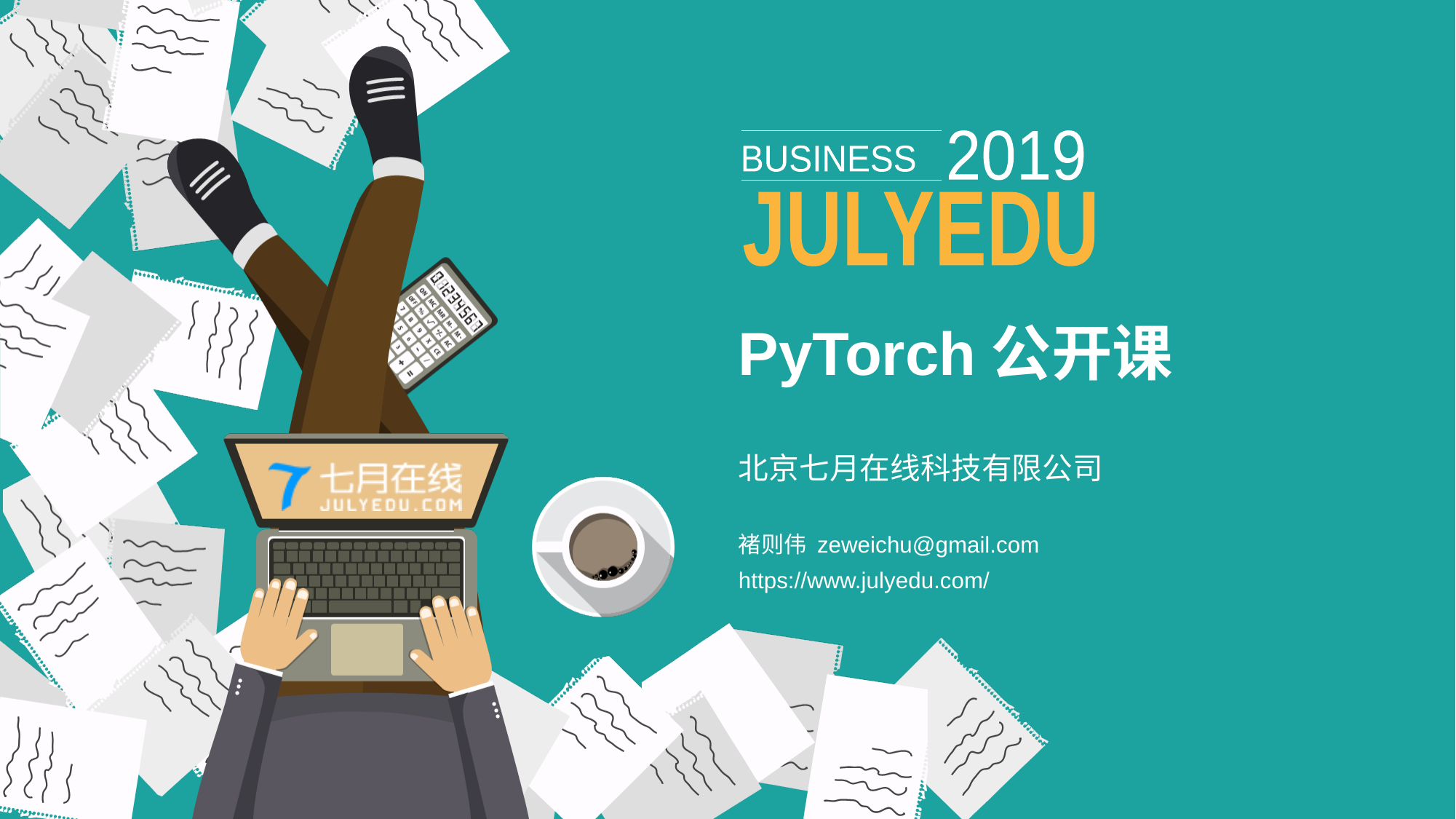

2019
BUSINESS
JULYEDU
# PyTorch公开课
北京七月在线科技有限公司
褚则伟 zeweichu@gmail.com
https://www.julyedu.com/